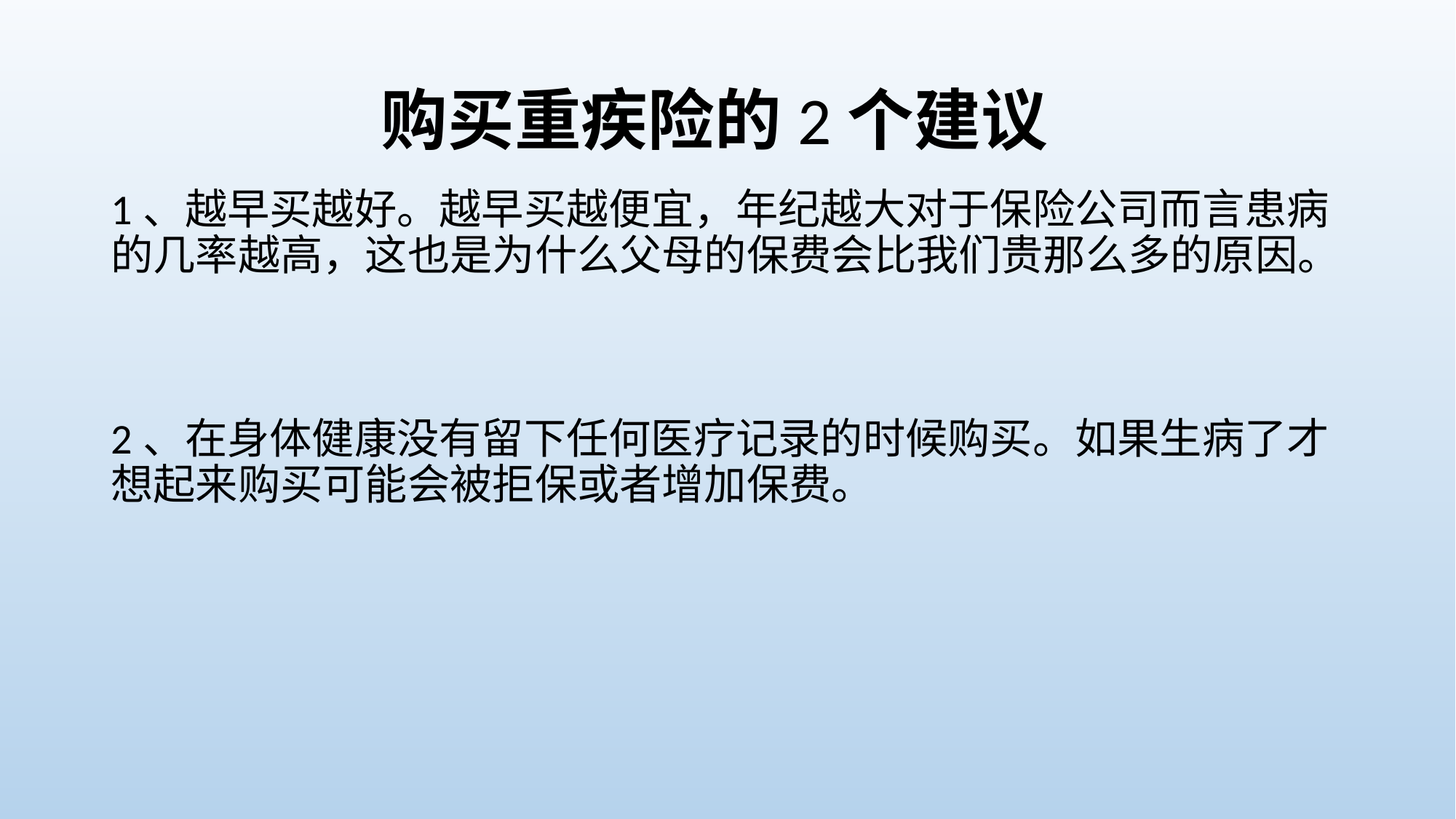

# 购买重疾险的2个建议
1、越早买越好。越早买越便宜，年纪越大对于保险公司而言患病的几率越高，这也是为什么父母的保费会比我们贵那么多的原因。

2、在身体健康没有留下任何医疗记录的时候购买。如果生病了才想起来购买可能会被拒保或者增加保费。